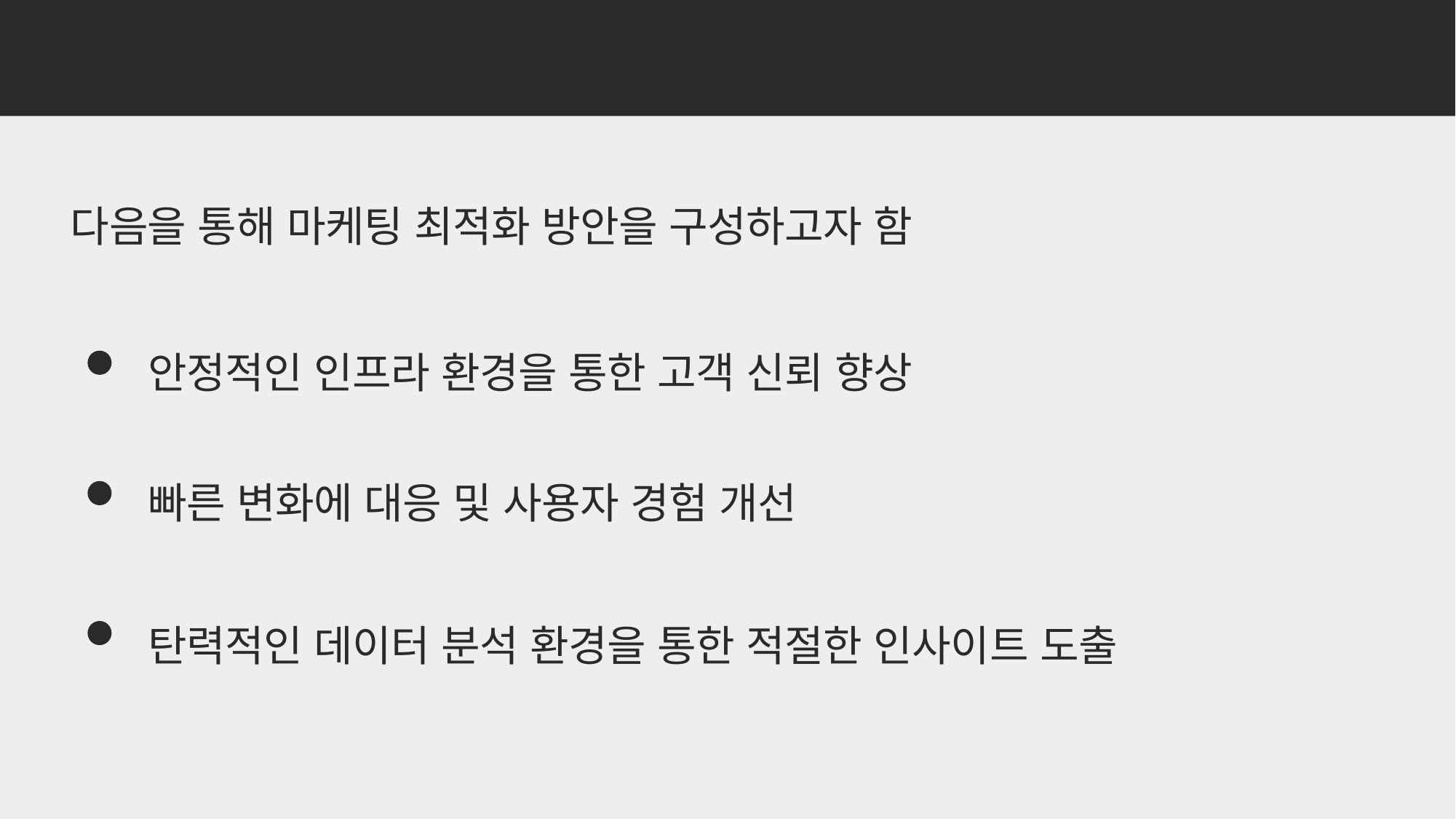

01. 목표

다음을 통해 마케팅 최적화 방안을 구성하고자 함
안정적인 인프라 환경을 통한 고객 신뢰 향상

빠른 변화에 대응 및 사용자 경험 개선

탄력적인 데이터 분석 환경을 통한 적절한 인사이트 도출